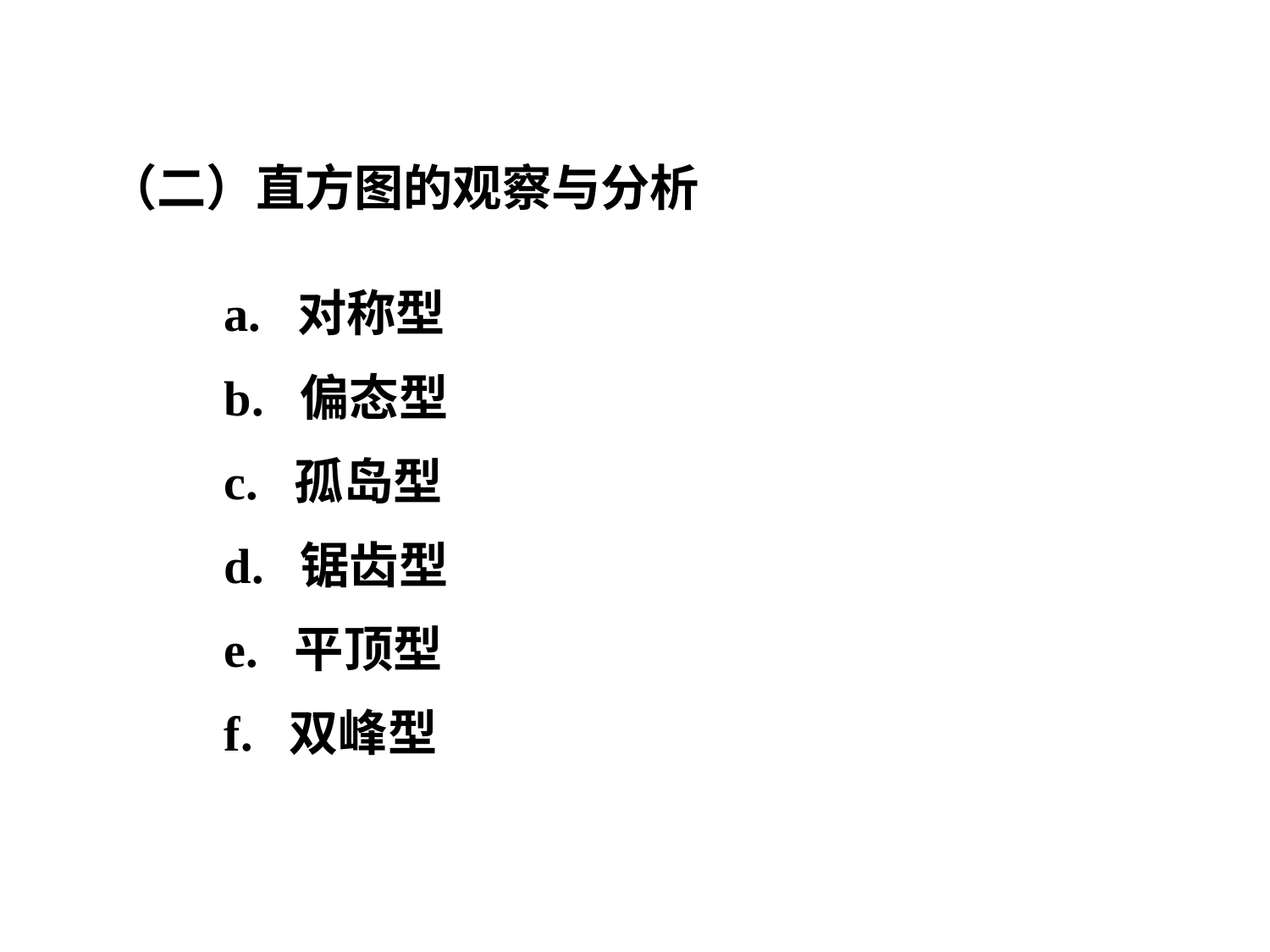

（二）直方图的观察与分析
a.  对称型
b.  偏态型
c.  孤岛型
d.  锯齿型
e.  平顶型
f.  双峰型